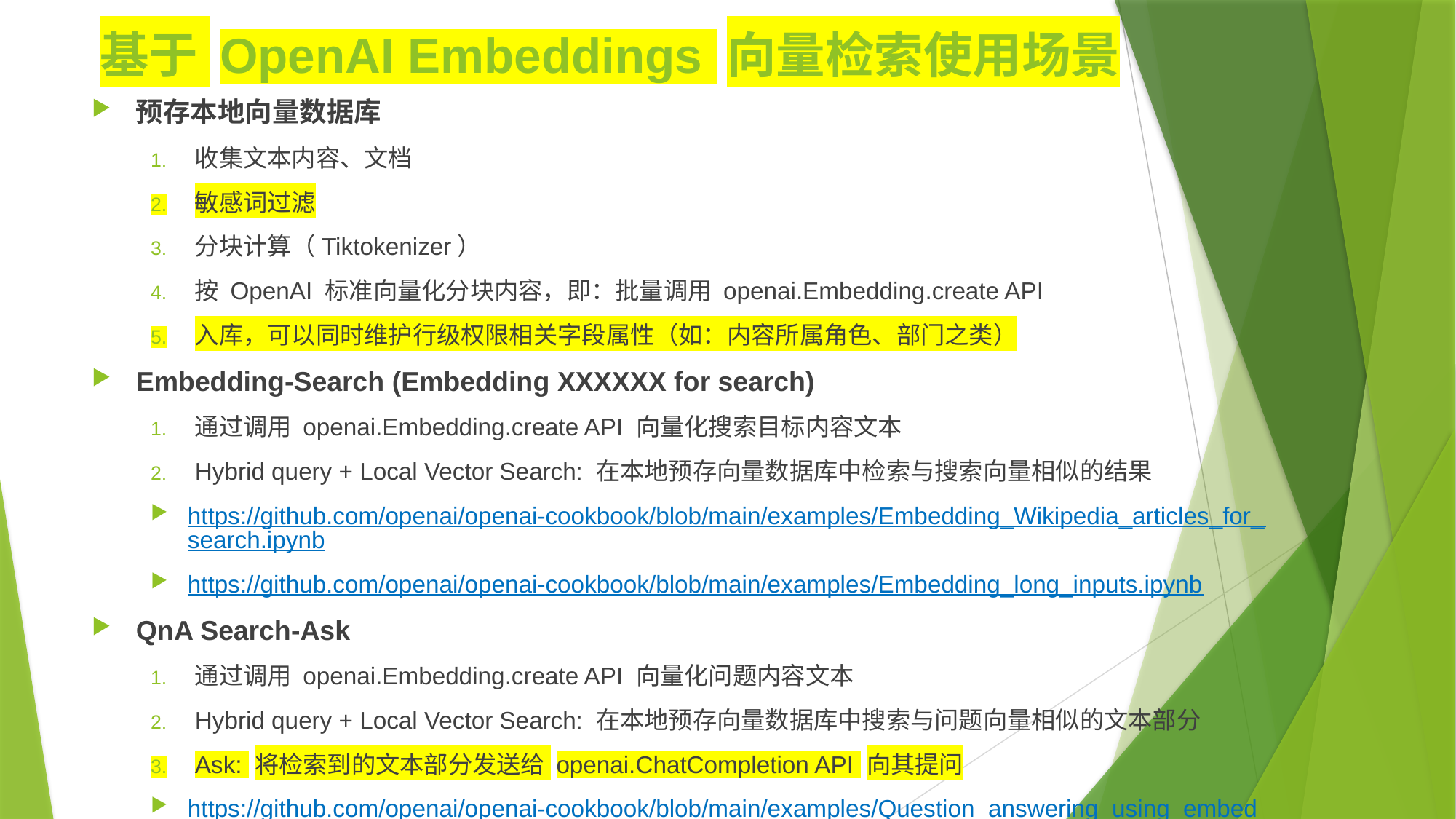

# 基于 OpenAI Embeddings 向量检索使用场景
预存本地向量数据库
收集文本内容、文档
敏感词过滤
分块计算（Tiktokenizer）
按 OpenAI 标准向量化分块内容，即：批量调用 openai.Embedding.create API
入库，可以同时维护行级权限相关字段属性（如：内容所属角色、部门之类）
Embedding-Search (Embedding XXXXXX for search)
通过调用 openai.Embedding.create API 向量化搜索目标内容文本
Hybrid query + Local Vector Search: 在本地预存向量数据库中检索与搜索向量相似的结果
https://github.com/openai/openai-cookbook/blob/main/examples/Embedding_Wikipedia_articles_for_search.ipynb
https://github.com/openai/openai-cookbook/blob/main/examples/Embedding_long_inputs.ipynb
QnA Search-Ask
通过调用 openai.Embedding.create API 向量化问题内容文本
Hybrid query + Local Vector Search: 在本地预存向量数据库中搜索与问题向量相似的文本部分
Ask: 将检索到的文本部分发送给 openai.ChatCompletion API 向其提问
https://github.com/openai/openai-cookbook/blob/main/examples/Question_answering_using_embeddings.ipynb